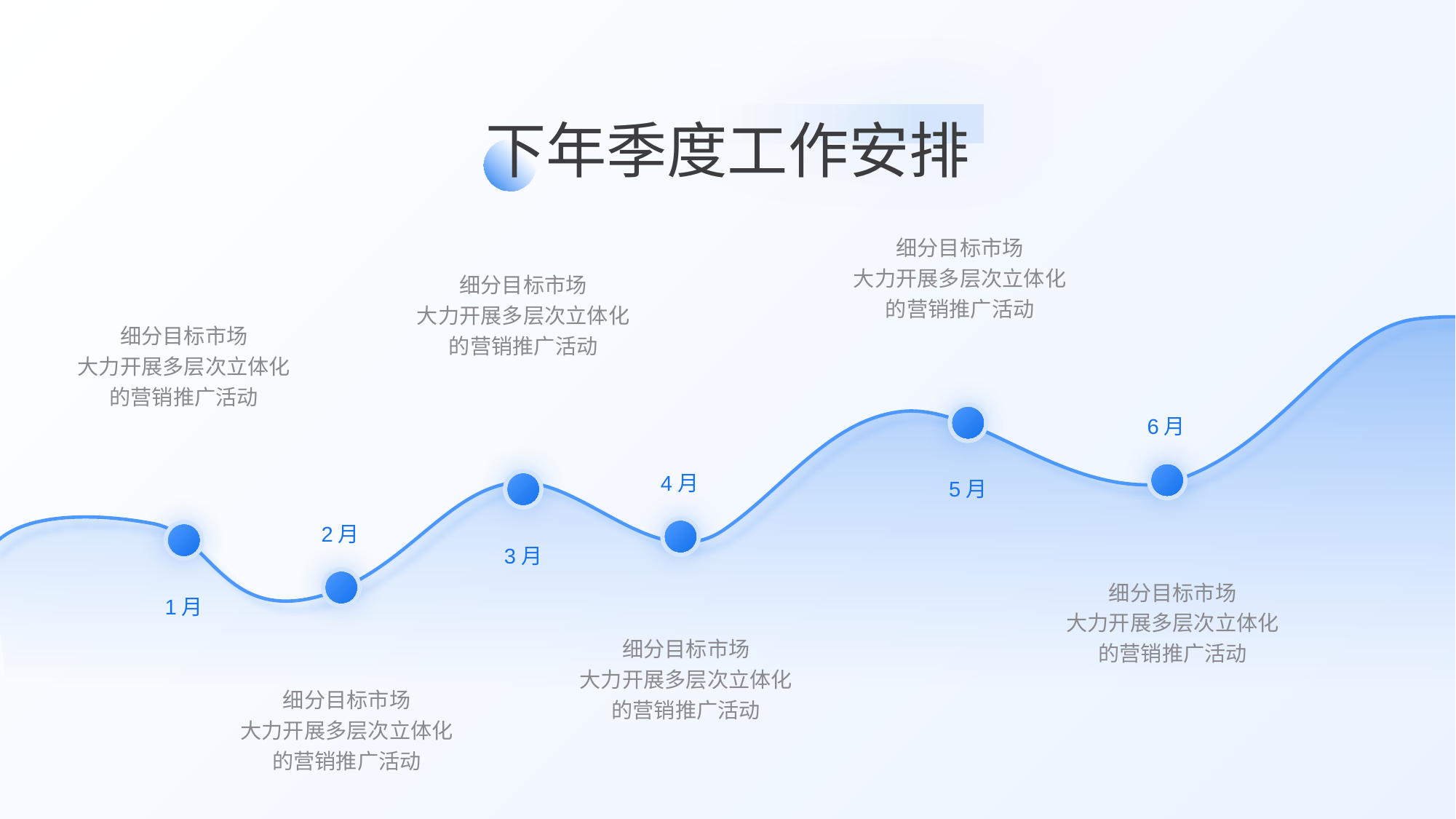

下年季度工作安排

细分目标市场
大力开展多层次立体化的营销推广活动
细分目标市场
大力开展多层次立体化的营销推广活动
细分目标市场
大力开展多层次立体化的营销推广活动

6月

4月

5月
2月

3月

细分目标市场
大力开展多层次立体化的营销推广活动
1月
细分目标市场
大力开展多层次立体化的营销推广活动
细分目标市场
大力开展多层次立体化的营销推广活动